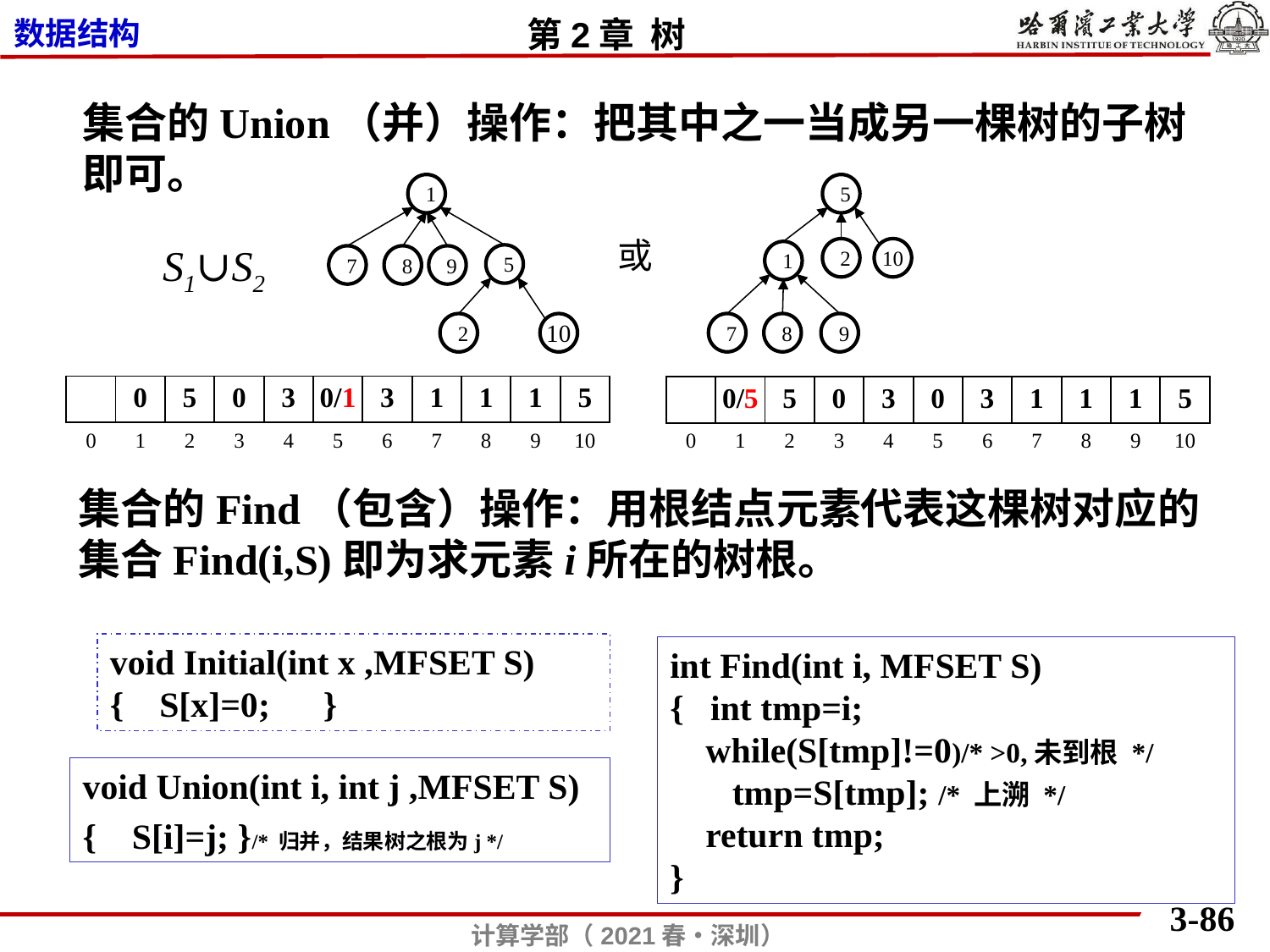

集合的Union（并）操作：把其中之一当成另一棵树的子树即可。
1
5
或
S1∪S2
2
10
1
5
7
8
9
7
8
9
2
10
|  | 0 | 5 | 0 | 3 | 0/1 | 3 | 1 | 1 | 1 | 5 |
| --- | --- | --- | --- | --- | --- | --- | --- | --- | --- | --- |
| 0 | 1 | 2 | 3 | 4 | 5 | 6 | 7 | 8 | 9 | 10 |
|  | 0/5 | 5 | 0 | 3 | 0 | 3 | 1 | 1 | 1 | 5 |
| --- | --- | --- | --- | --- | --- | --- | --- | --- | --- | --- |
| 0 | 1 | 2 | 3 | 4 | 5 | 6 | 7 | 8 | 9 | 10 |
集合的Find（包含）操作：用根结点元素代表这棵树对应的集合Find(i,S)即为求元素i所在的树根。
void Initial(int x ,MFSET S)
{    S[x]=0;      }
int Find(int i, MFSET S)
{   int tmp=i;
    while(S[tmp]!=0)/* >0,未到根 */
       tmp=S[tmp]; /* 上溯 */
    return tmp;
}
void Union(int i, int j ,MFSET S)
{    S[i]=j; }/* 归并，结果树之根为j */